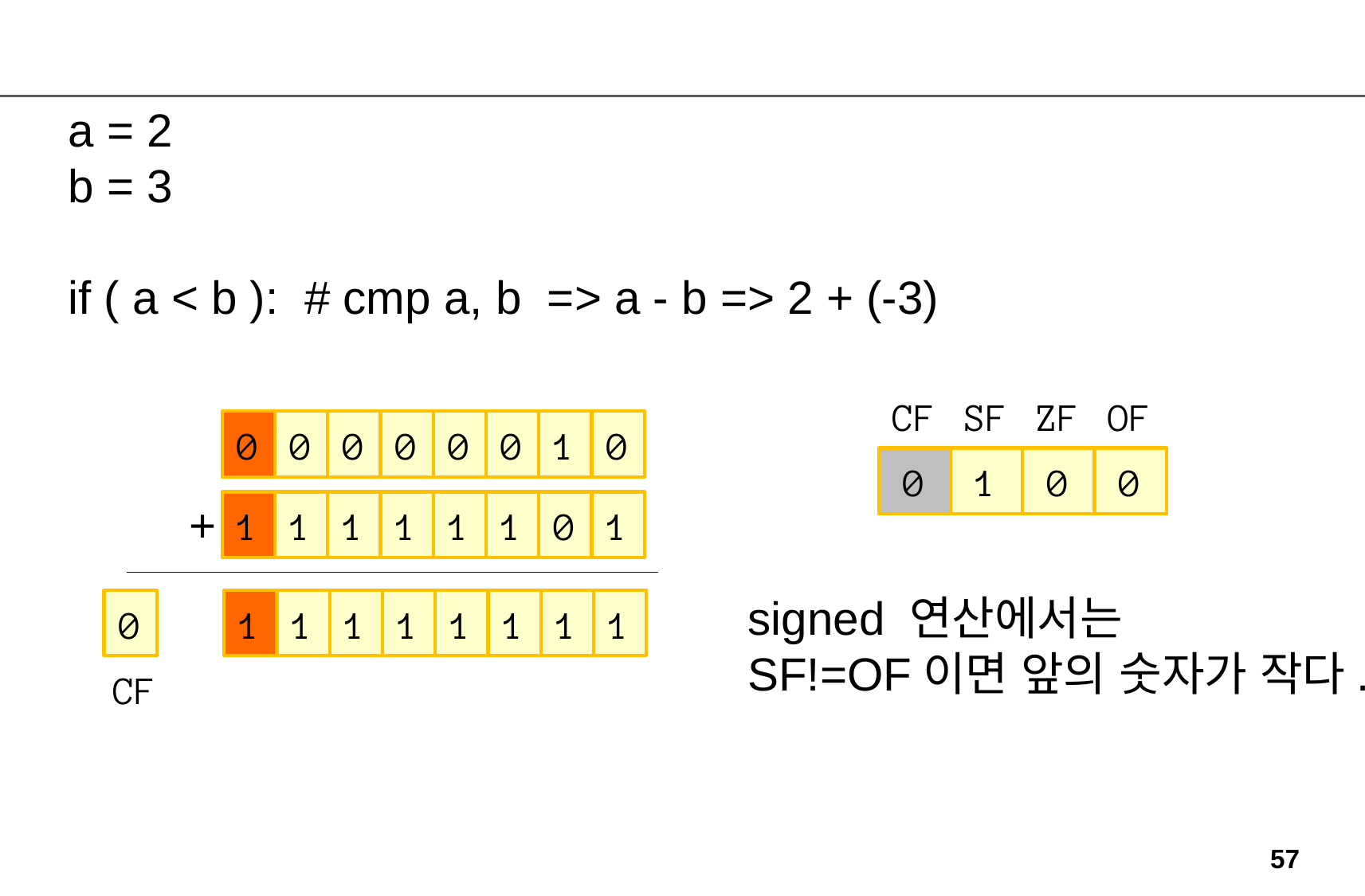

a = 2
b = 3

if ( a < b ):  # cmp a, b  => a - b => 2 + (-3)

CF
SF
ZF
OF
0
0
0
0
0
0
1
0
0
1
0
0
+
1
1
1
1
1
1
0
1
signed 연산에서는
SF!=OF이면 앞의 숫자가 작다.
0
1
1
1
1
1
1
1
1
CF